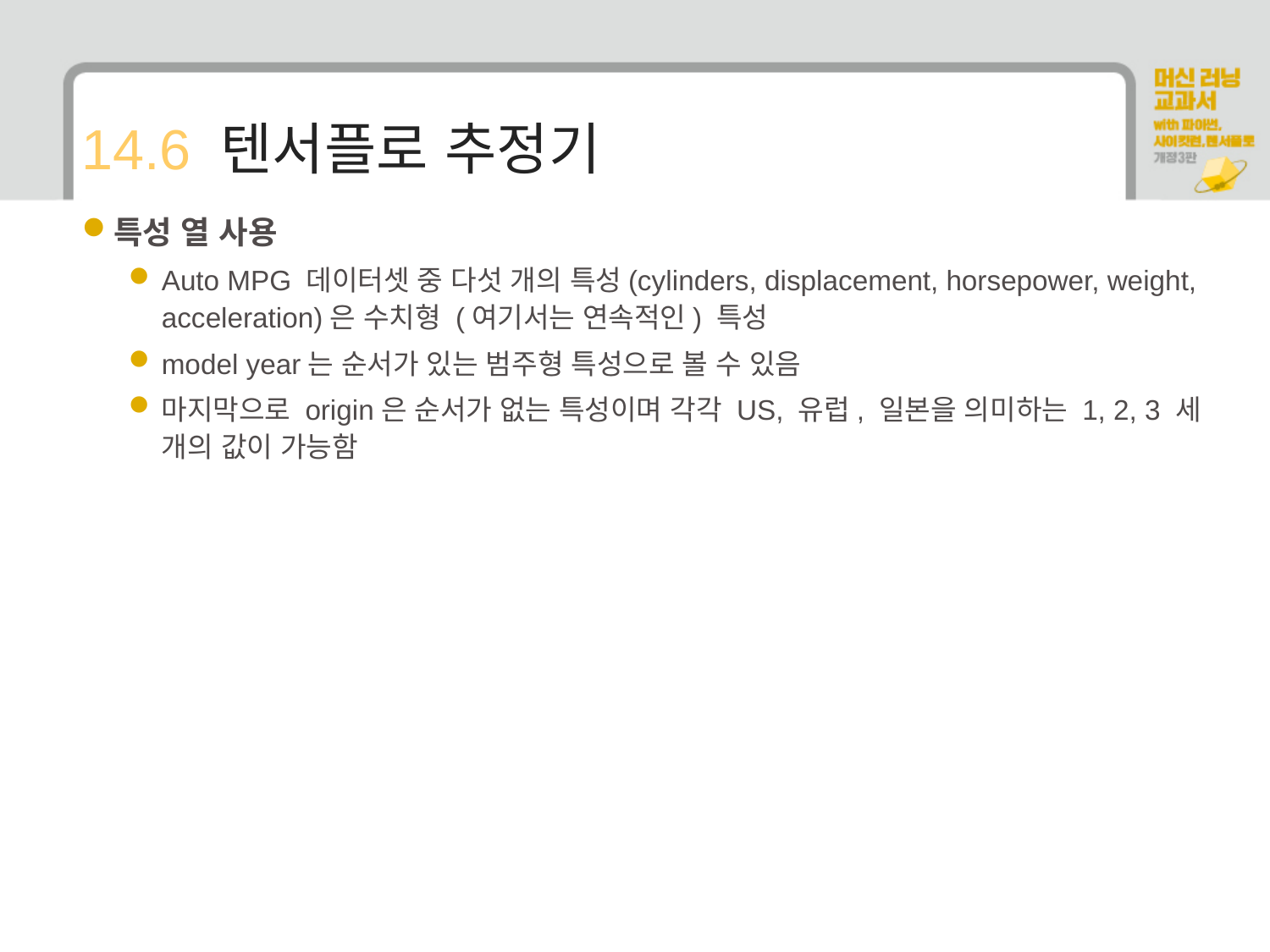

# 14.6 텐서플로 추정기
특성 열 사용
Auto MPG 데이터셋 중 다섯 개의 특성(cylinders, displacement, horsepower, weight, acceleration)은 수치형 (여기서는 연속적인) 특성
model year는 순서가 있는 범주형 특성으로 볼 수 있음
마지막으로 origin은 순서가 없는 특성이며 각각 US, 유럽, 일본을 의미하는 1, 2, 3 세 개의 값이 가능함